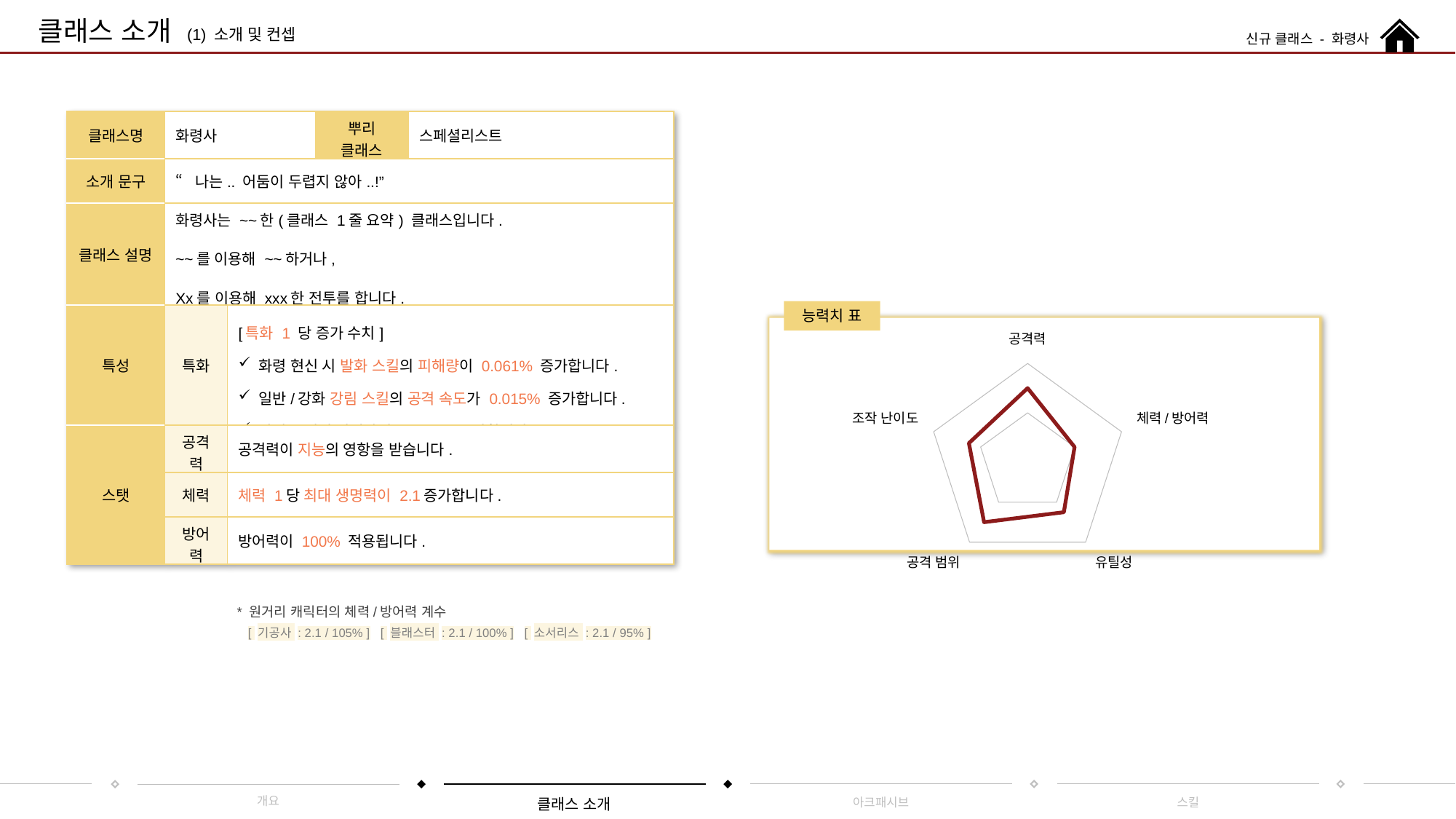

클래스 소개
(1) 소개 및 컨셉

신규 클래스 - 화령사
| 클래스명 | 화령사 | 뿌리 클래스 | 뿌리 클래스 | 스페셜리스트 |
| --- | --- | --- | --- | --- |
| 소개 문구 | “나는.. 어둠이 두렵지 않아..!” |  |  |  |
| 클래스 설명 | 화령사는 ~~한(클래스 1줄 요약) 클래스입니다. ~~를 이용해 ~~하거나, Xx를 이용해 xxx한 전투를 합니다. |  |  |  |
| 특성 | 특화 | [특화 1 당 증가 수치] 화령 현신 시 발화 스킬의 피해량이 0.061% 증가합니다. 일반/강화 강림 스킬의 공격 속도가 0.015% 증가합니다. 각성 스킬의 피해량이 0.022% 증가합니다. |  |  |
| 스탯 | 공격력 | 공격력이 지능의 영항을 받습니다. |  |  |
|  | 체력 | 체력 1당 최대 생명력이 2.1증가합니다. |  |  |
|  | 방어력 | 방어력이 100% 적용됩니다. |  |  |
능력치 표

### Chart

| Category |  |
|---|---|
| 공격력 | 40.0 |
| 체력/방어력 | 30.0 |
| 유틸성 | 35.0 |
| 공격 범위 | 40.0 |
| 조작 난이도 | 35.0 |
* 원거리 캐릭터의 체력/방어력 계수
[ 기공사 : 2.1 / 105% ]   [ 블래스터 : 2.1 / 100% ]   [ 소서리스 : 2.1 / 95% ]

개요
클래스 소개
아크패시브
스킬